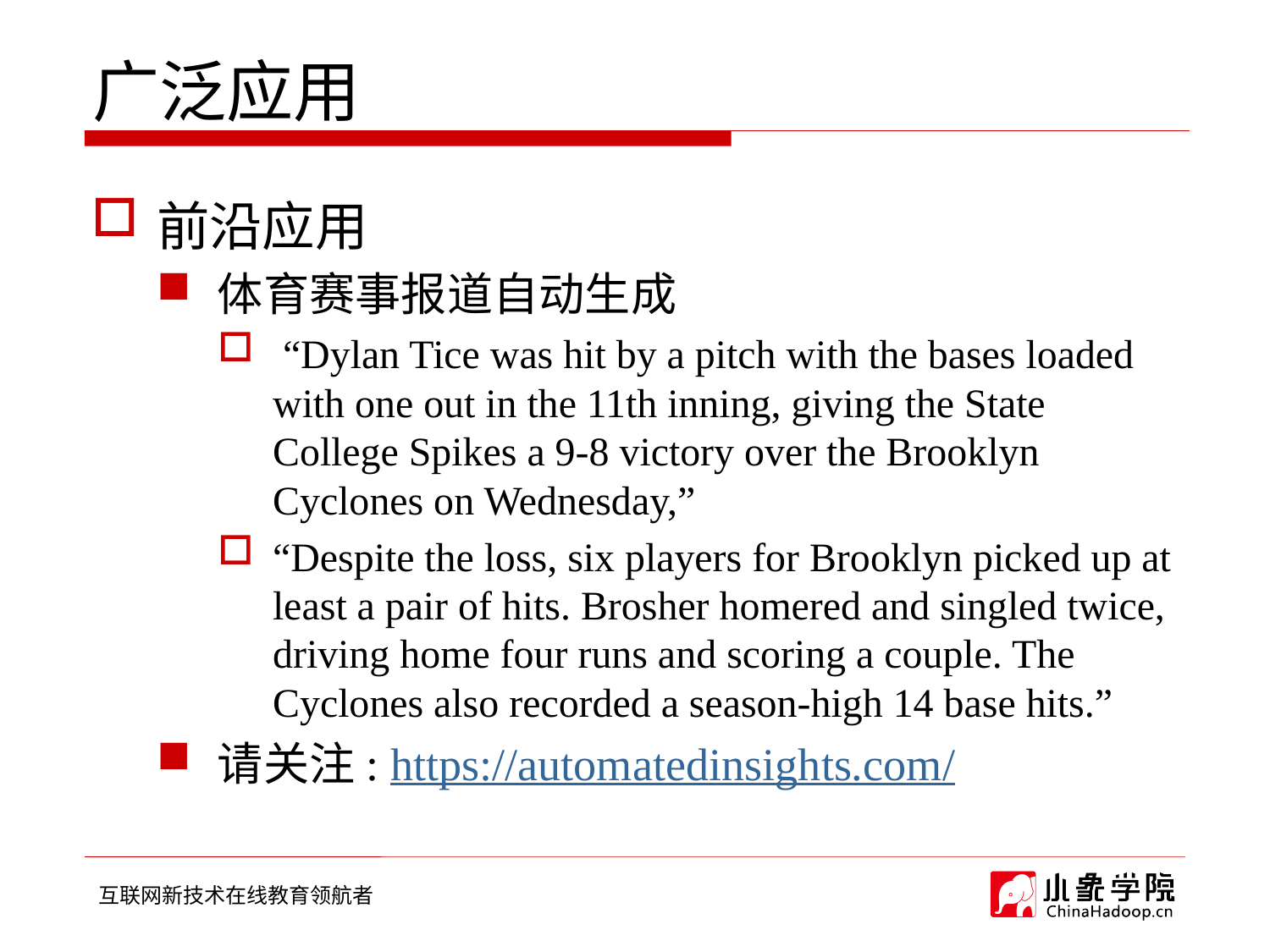

# 广泛应用
前沿应用
体育赛事报道自动生成
 “Dylan Tice was hit by a pitch with the bases loaded with one out in the 11th inning, giving the State College Spikes a 9-8 victory over the Brooklyn Cyclones on Wednesday,”
“Despite the loss, six players for Brooklyn picked up at least a pair of hits. Brosher homered and singled twice, driving home four runs and scoring a couple. The Cyclones also recorded a season-high 14 base hits.”
请关注: https://automatedinsights.com/

模板匹配，分类器